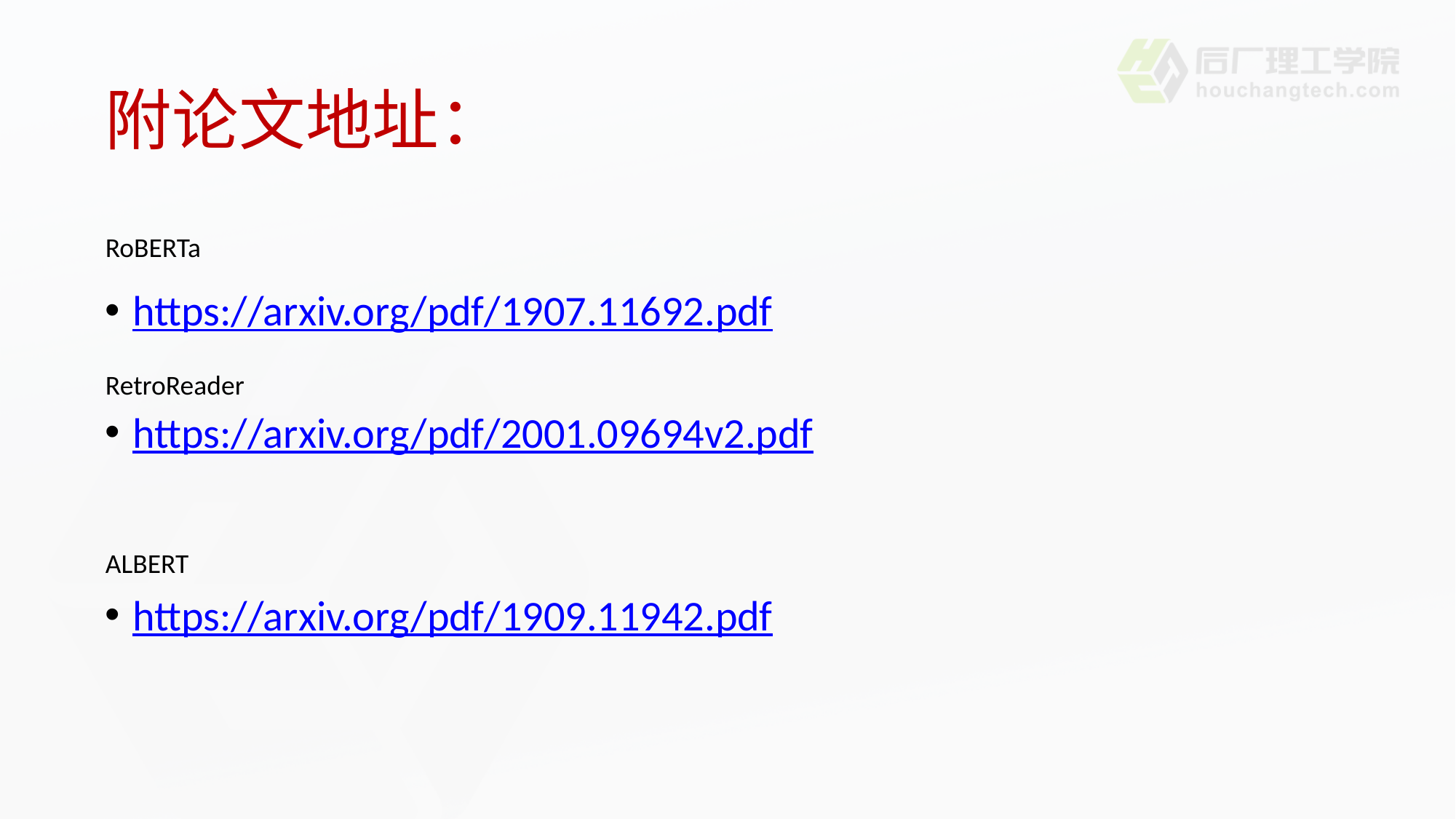

# 附论文地址：

https://arxiv.org/pdf/1907.11692.pdf

https://arxiv.org/pdf/2001.09694v2.pdf

https://arxiv.org/pdf/1909.11942.pdf

RoBERTa
RetroReader
ALBERT